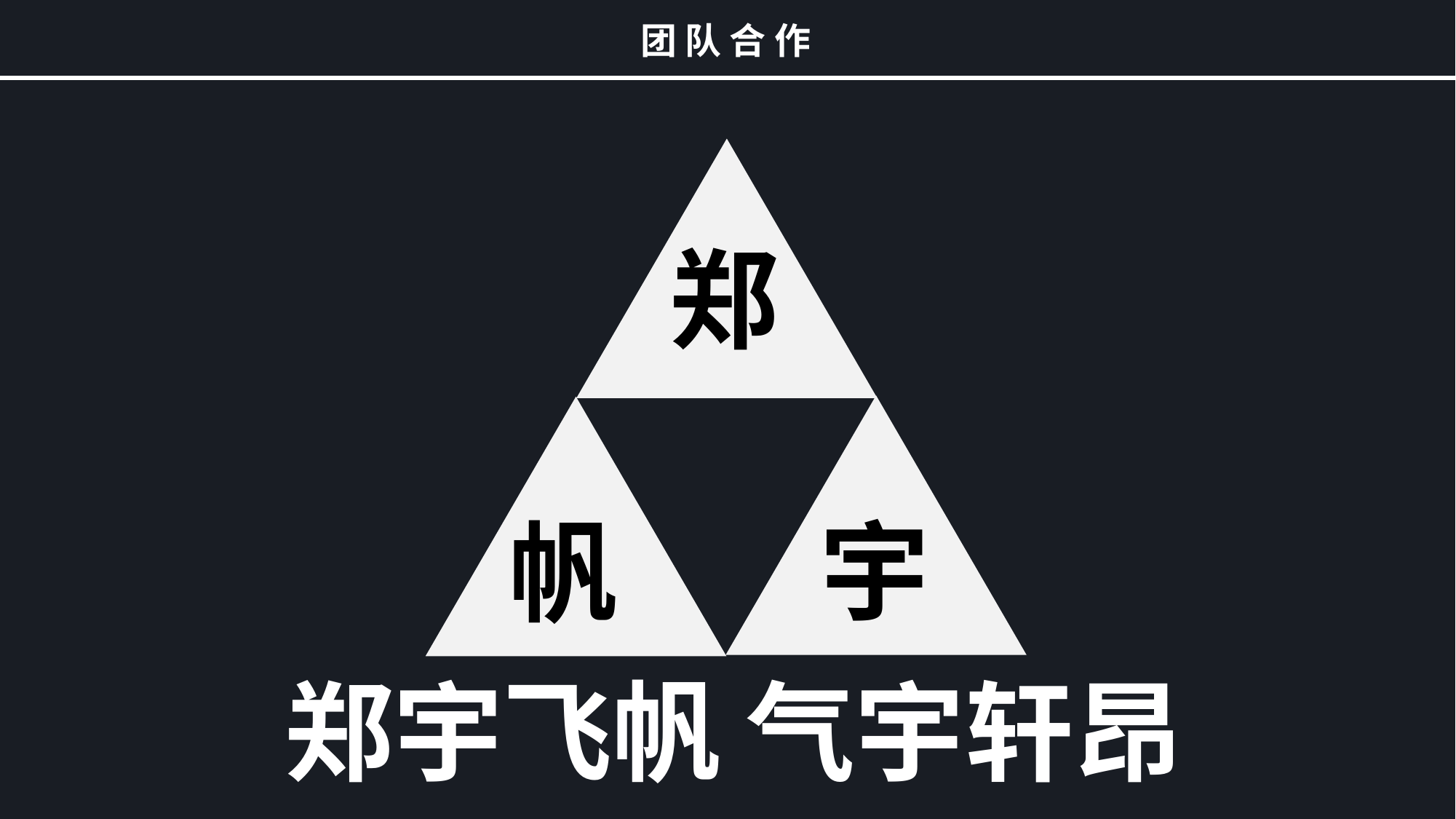

团 队 合 作

郑

宇
帆
郑宇飞帆 气宇轩昂